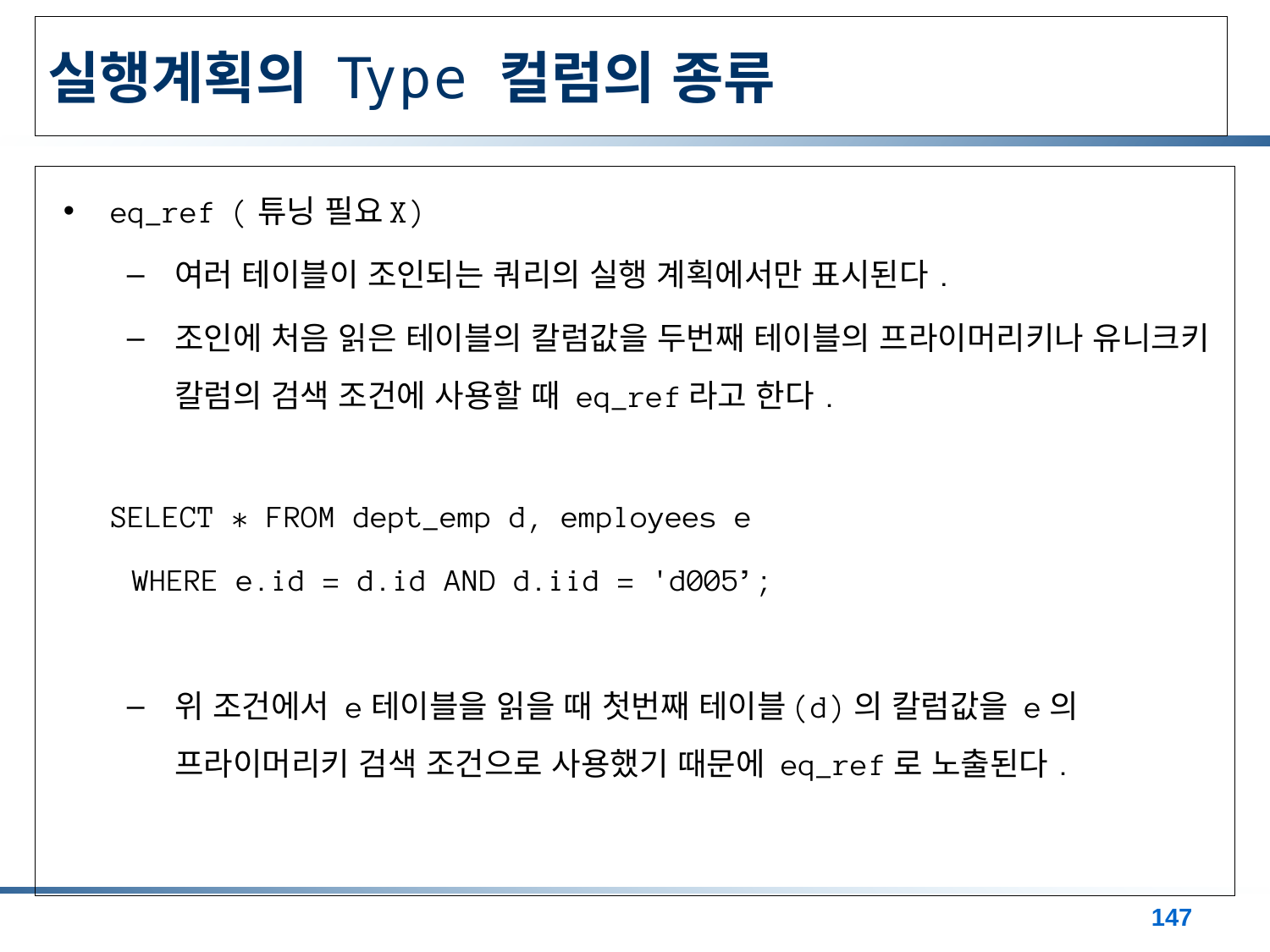

# 실행계획의 Type 컬럼의 종류
eq_ref (튜닝 필요X)
여러 테이블이 조인되는 쿼리의 실행 계획에서만 표시된다.
조인에 처음 읽은 테이블의 칼럼값을 두번째 테이블의 프라이머리키나 유니크키 칼럼의 검색 조건에 사용할 때 eq_ref라고 한다.
SELECT * FROM dept_emp d, employees e
    WHERE e.id = d.id AND d.iid = 'd005’;

위 조건에서 e테이블을 읽을 때 첫번째 테이블(d)의 칼럼값을 e의 프라이머리키 검색 조건으로 사용했기 때문에 eq_ref로 노출된다.